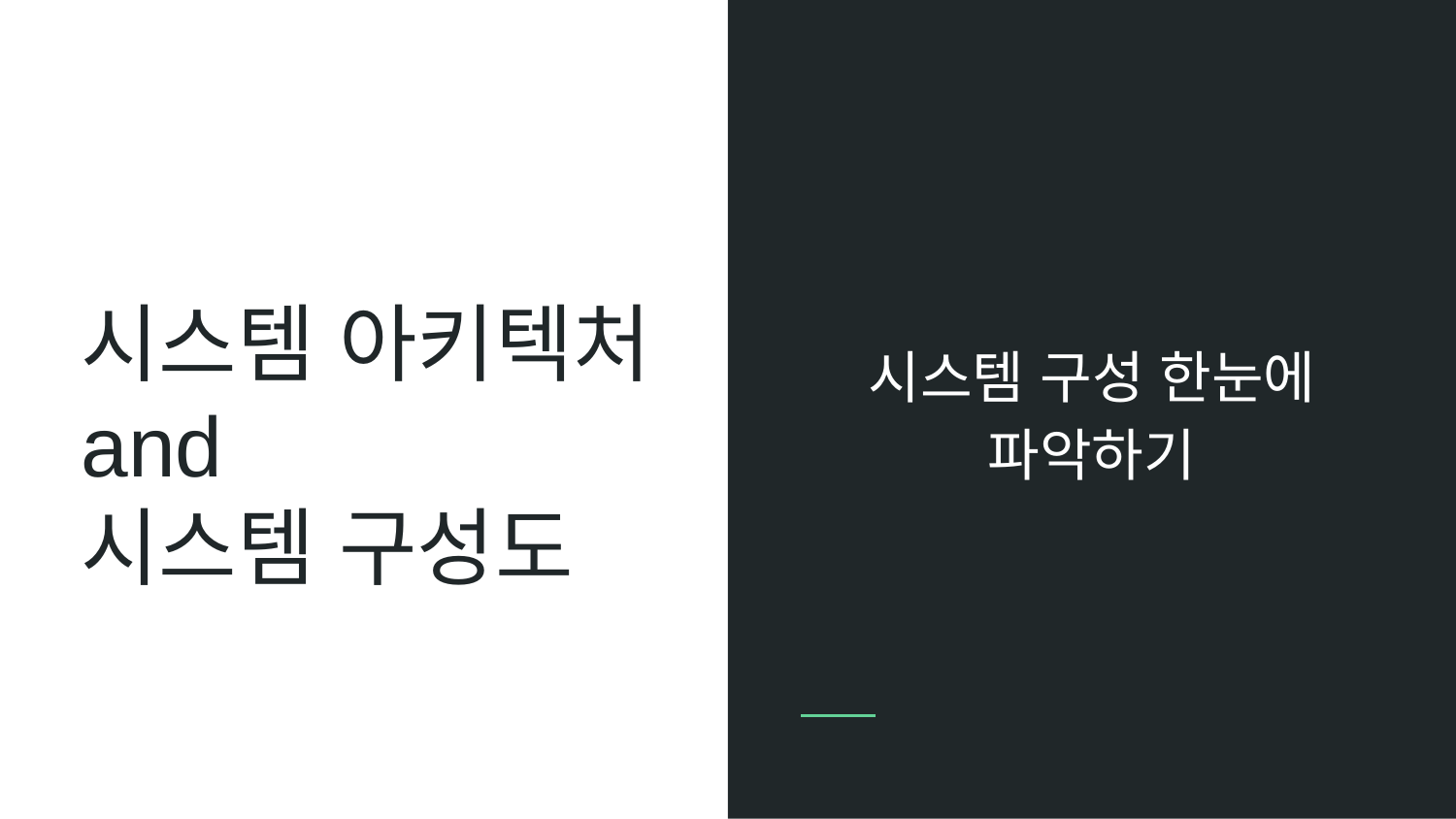

시스템 구성 한눈에 파악하기
# 시스템 아키텍처 and
시스템 구성도